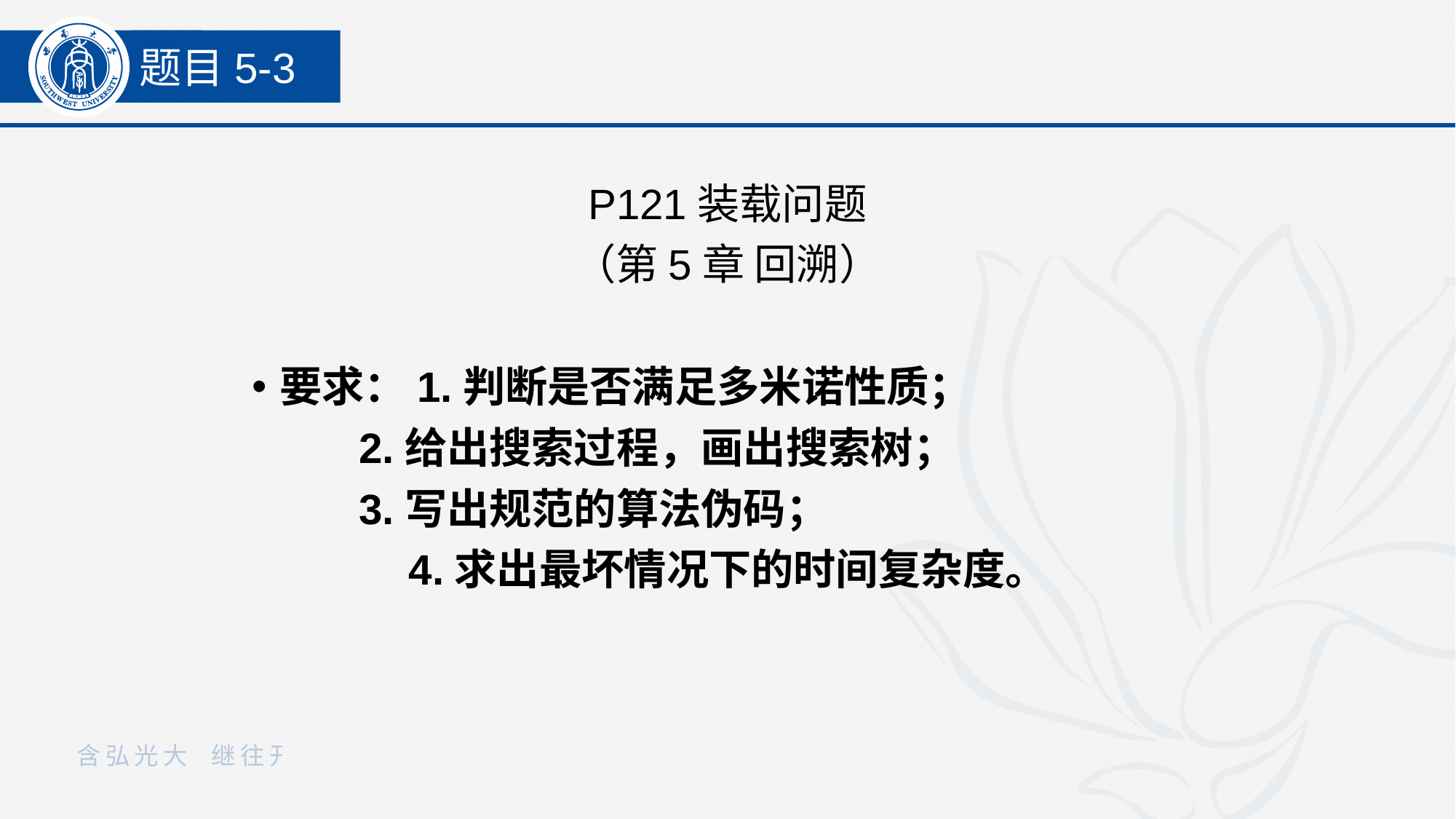

题目5-3
P121装载问题
（第5章 回溯）

要求：1.判断是否满足多米诺性质；
         2.给出搜索过程，画出搜索树；
         3.写出规范的算法伪码；
	    4.求出最坏情况下的时间复杂度。